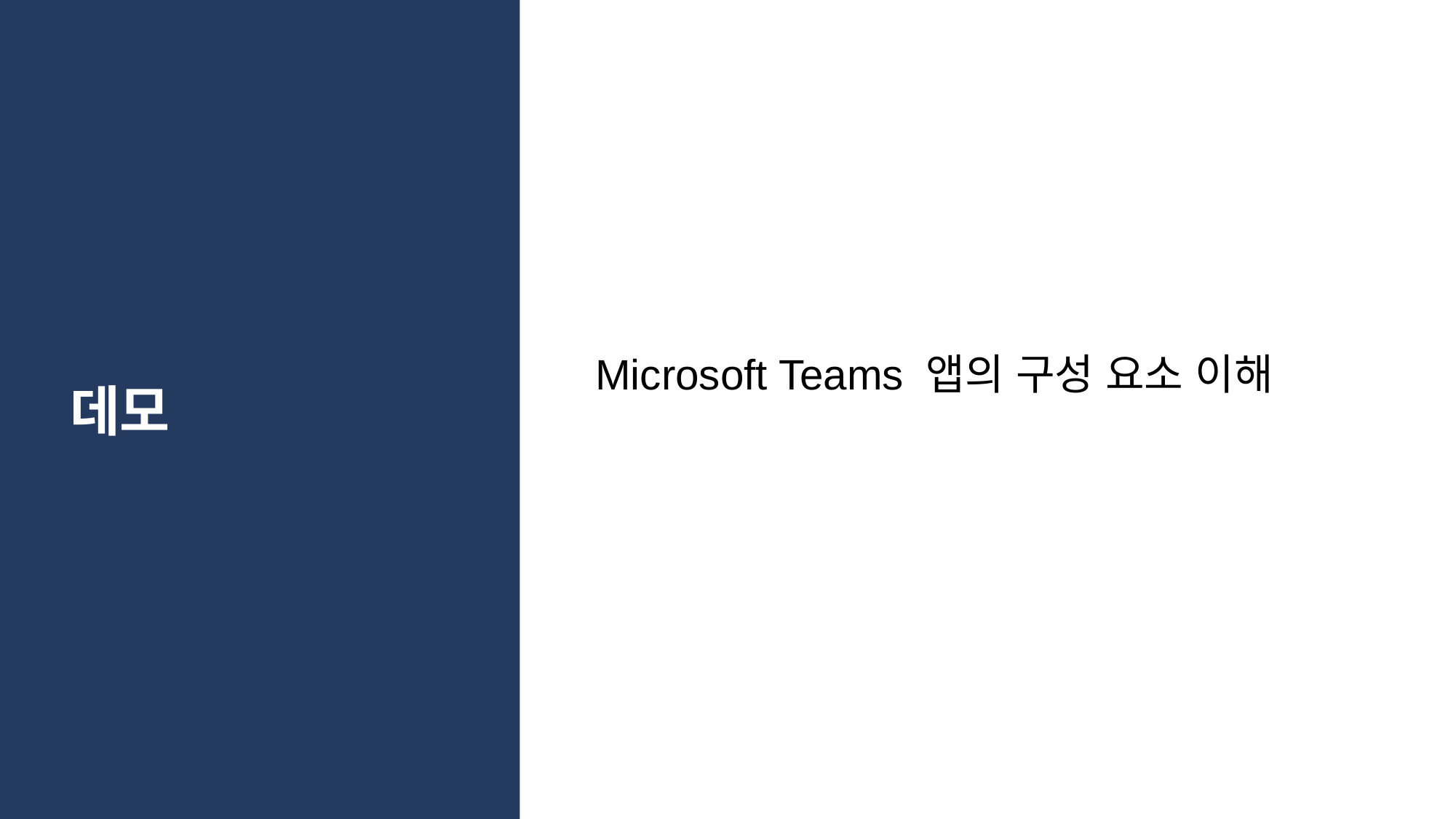

Microsoft Teams 앱의 구성 요소 이해
# 데모